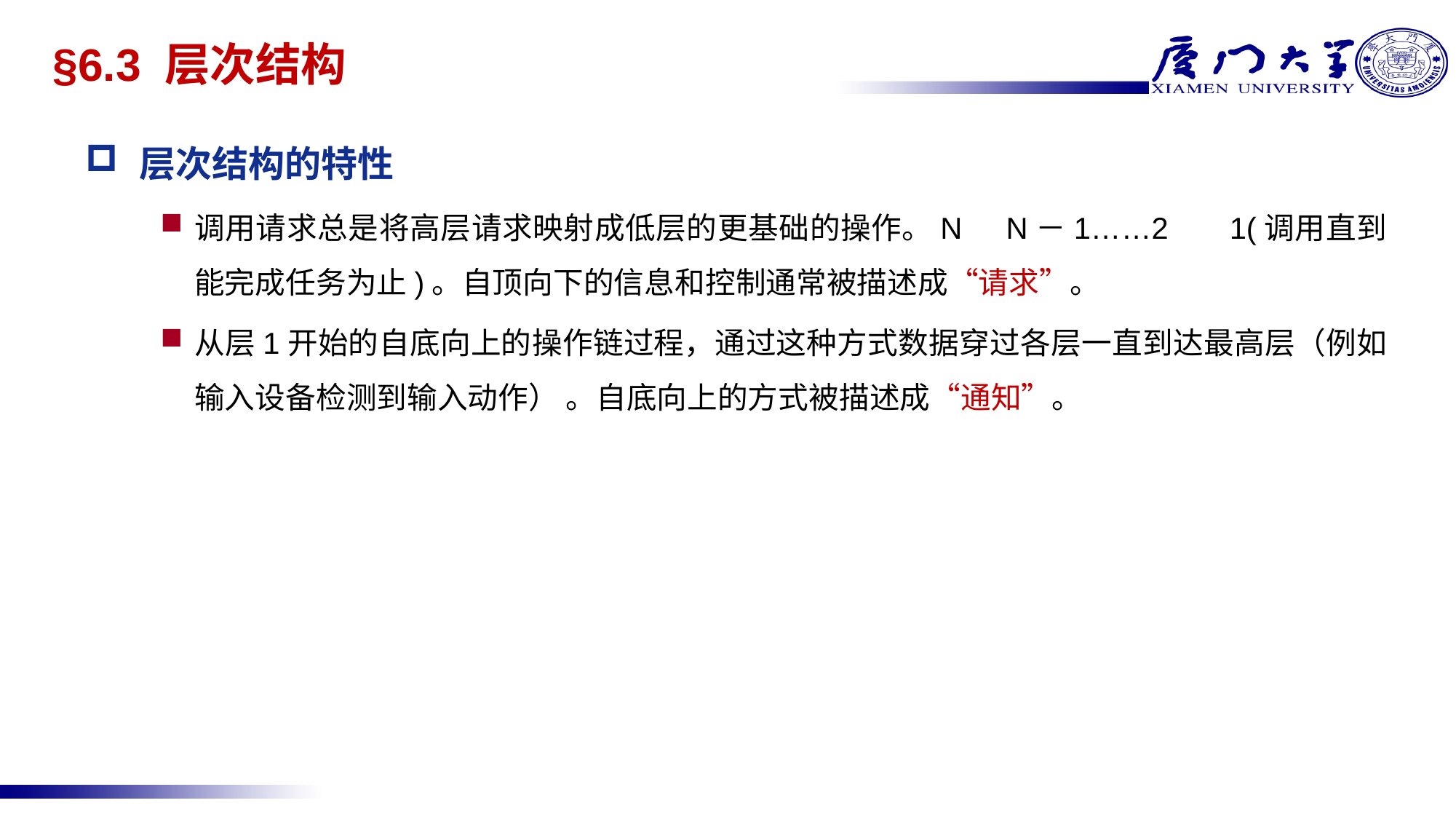

# §6.3 层次结构
层次结构的特性
调用请求总是将高层请求映射成低层的更基础的操作。N     N－1……2       1(调用直到能完成任务为止)。自顶向下的信息和控制通常被描述成“请求”。
从层1开始的自底向上的操作链过程，通过这种方式数据穿过各层一直到达最高层（例如输入设备检测到输入动作） 。自底向上的方式被描述成“通知”。